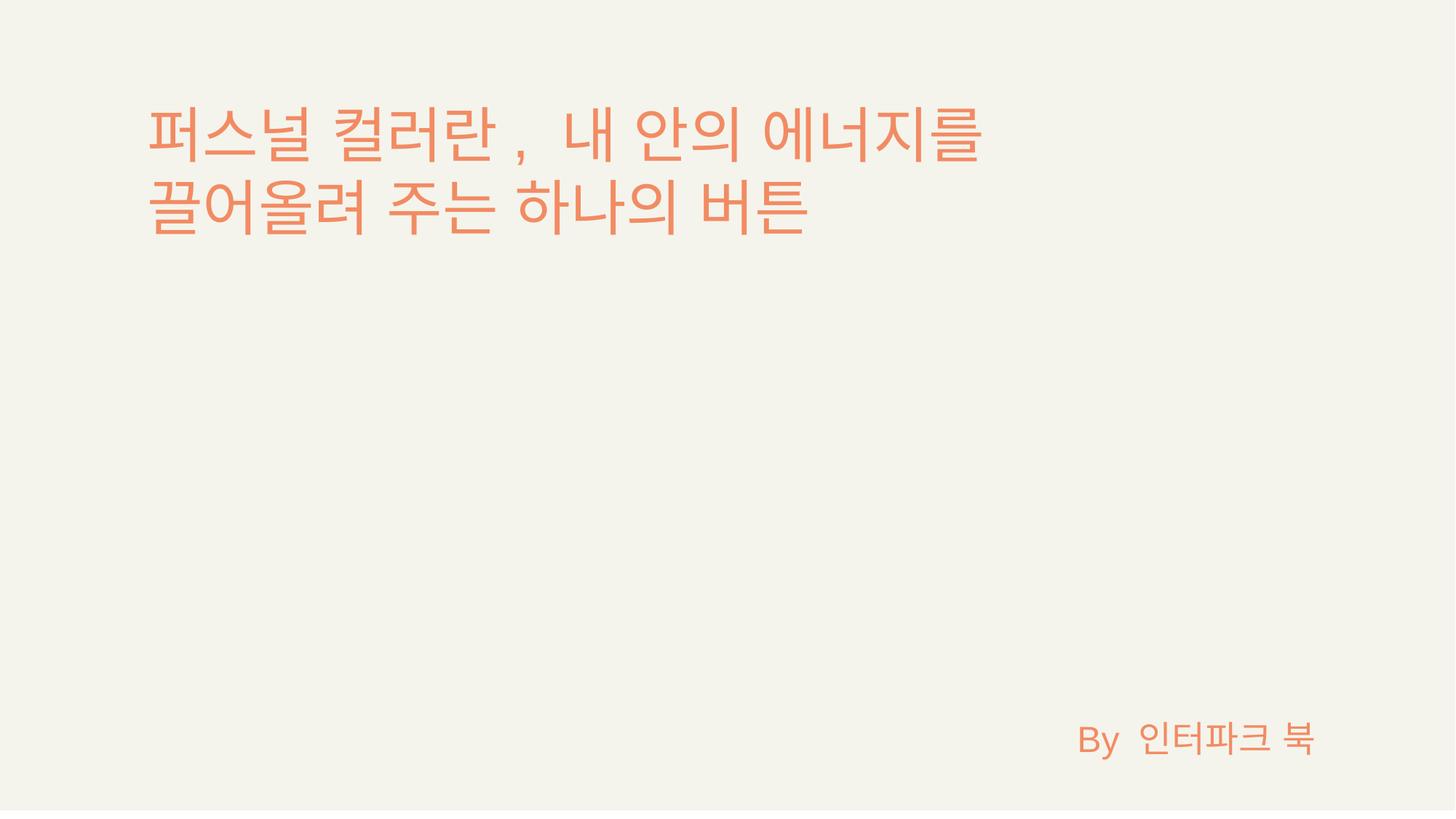

퍼스널 컬러란, 내 안의 에너지를 끌어올려 주는 하나의 버튼
By 인터파크 북